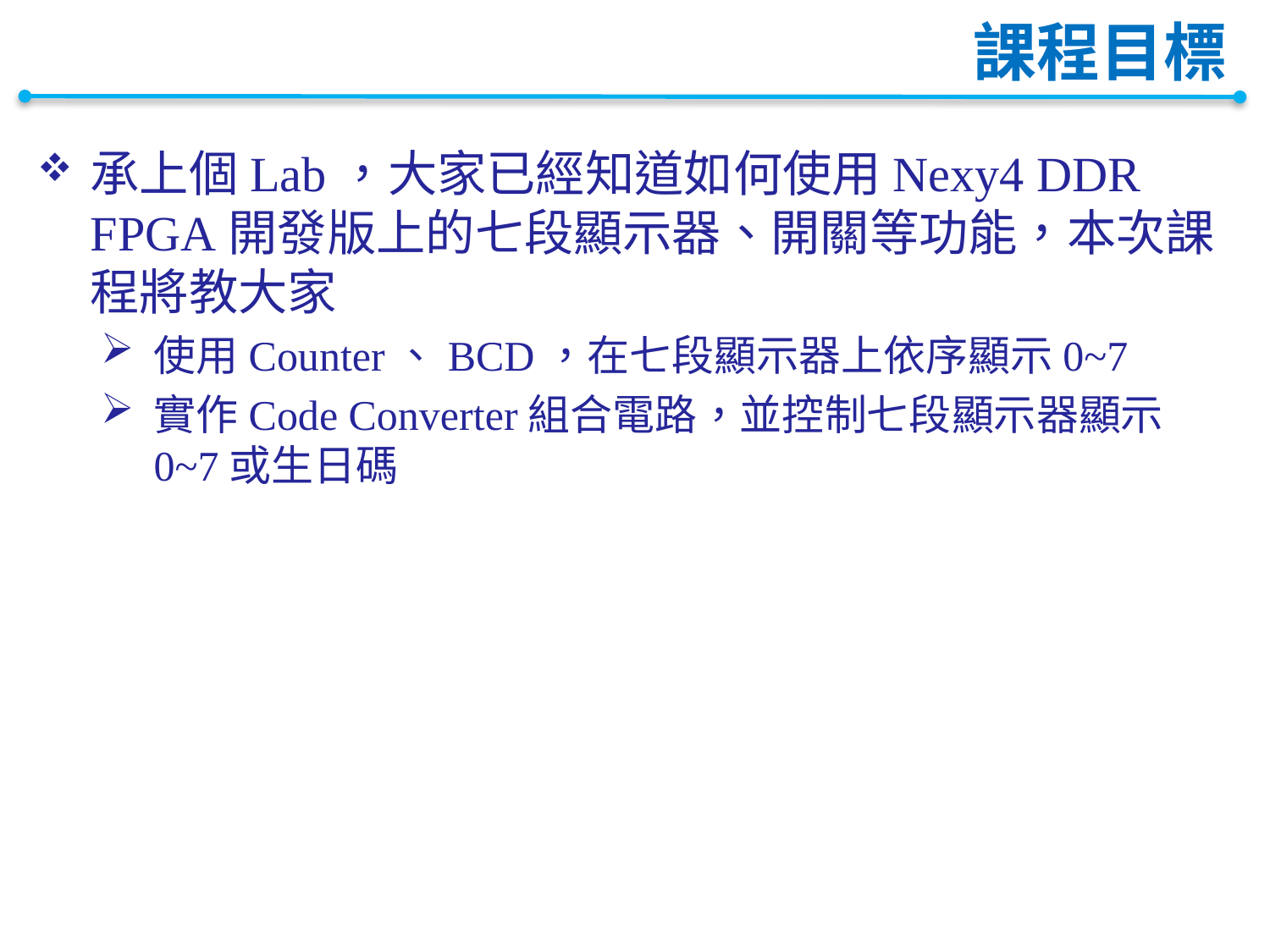

# 課程目標
承上個Lab，大家已經知道如何使用Nexy4 DDR FPGA開發版上的七段顯示器、開關等功能，本次課程將教大家
使用Counter、BCD，在七段顯示器上依序顯示0~7
實作Code Converter組合電路，並控制七段顯示器顯示0~7或生日碼